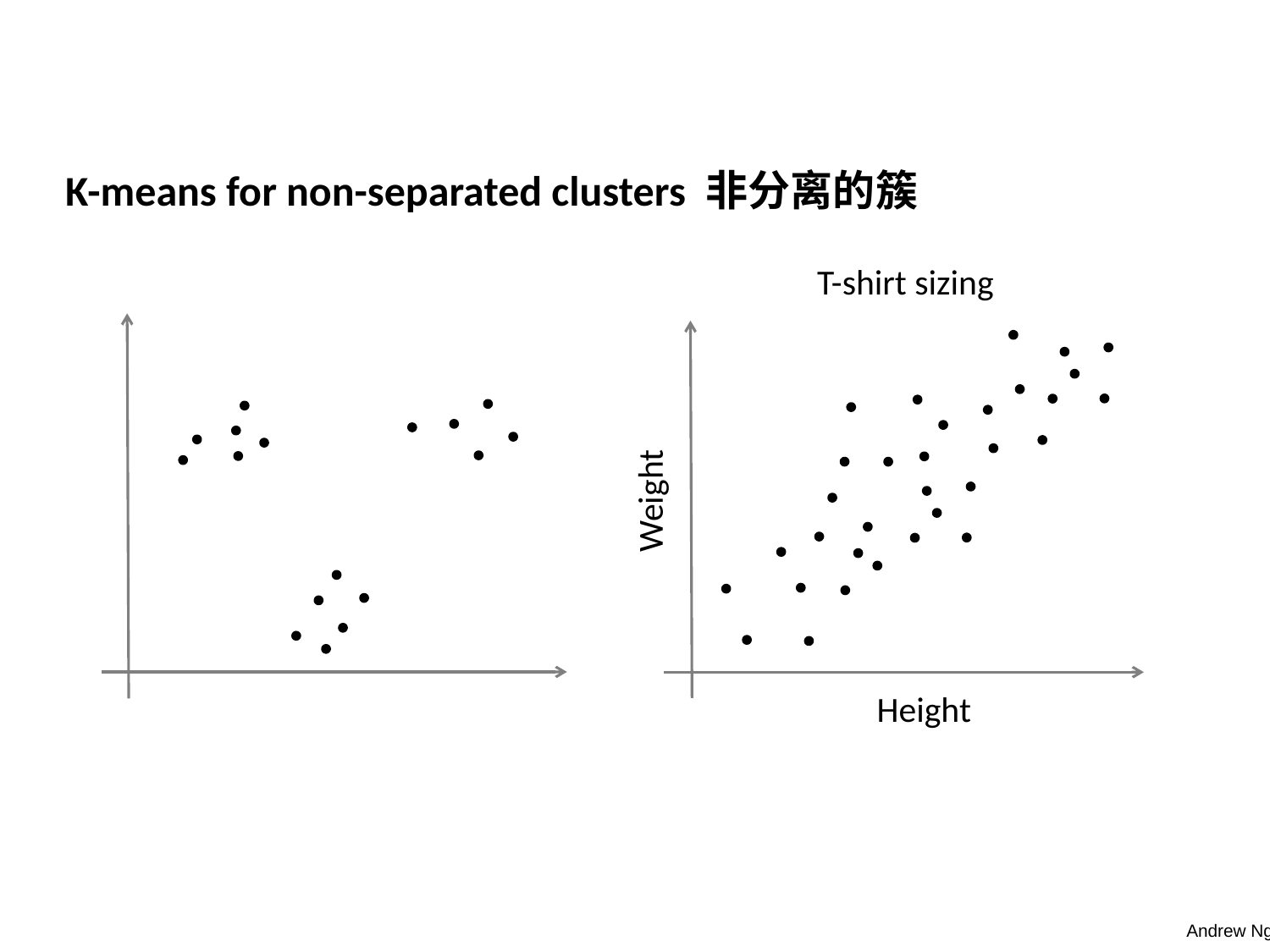

K-means for non-separated clusters 非分离的簇
T-shirt sizing

Weight

Height